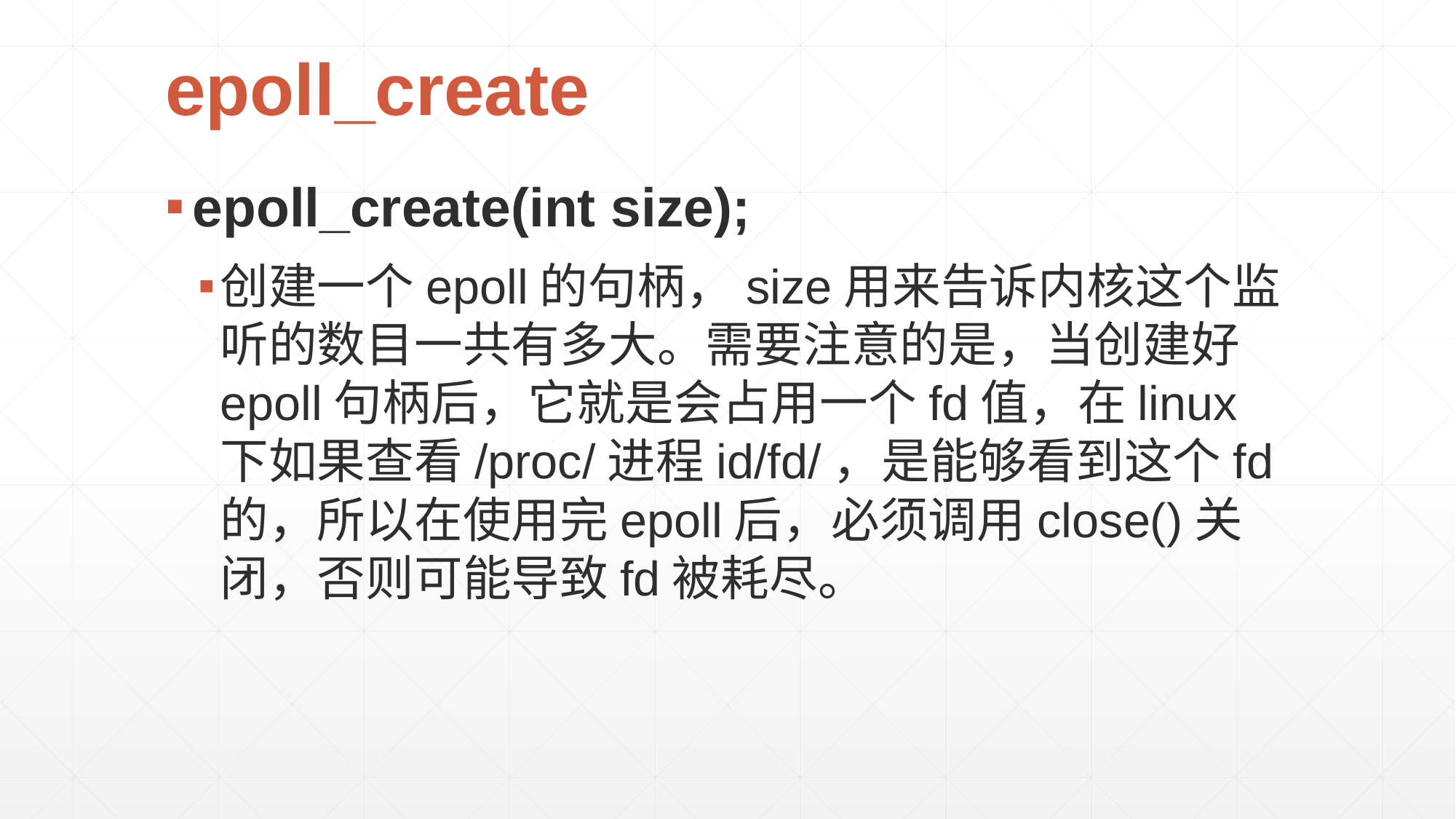

# epoll_create
epoll_create(int size);
创建一个epoll的句柄，size用来告诉内核这个监听的数目一共有多大。需要注意的是，当创建好epoll句柄后，它就是会占用一个fd值，在linux下如果查看/proc/进程id/fd/，是能够看到这个fd的，所以在使用完epoll后，必须调用close()关闭，否则可能导致fd被耗尽。